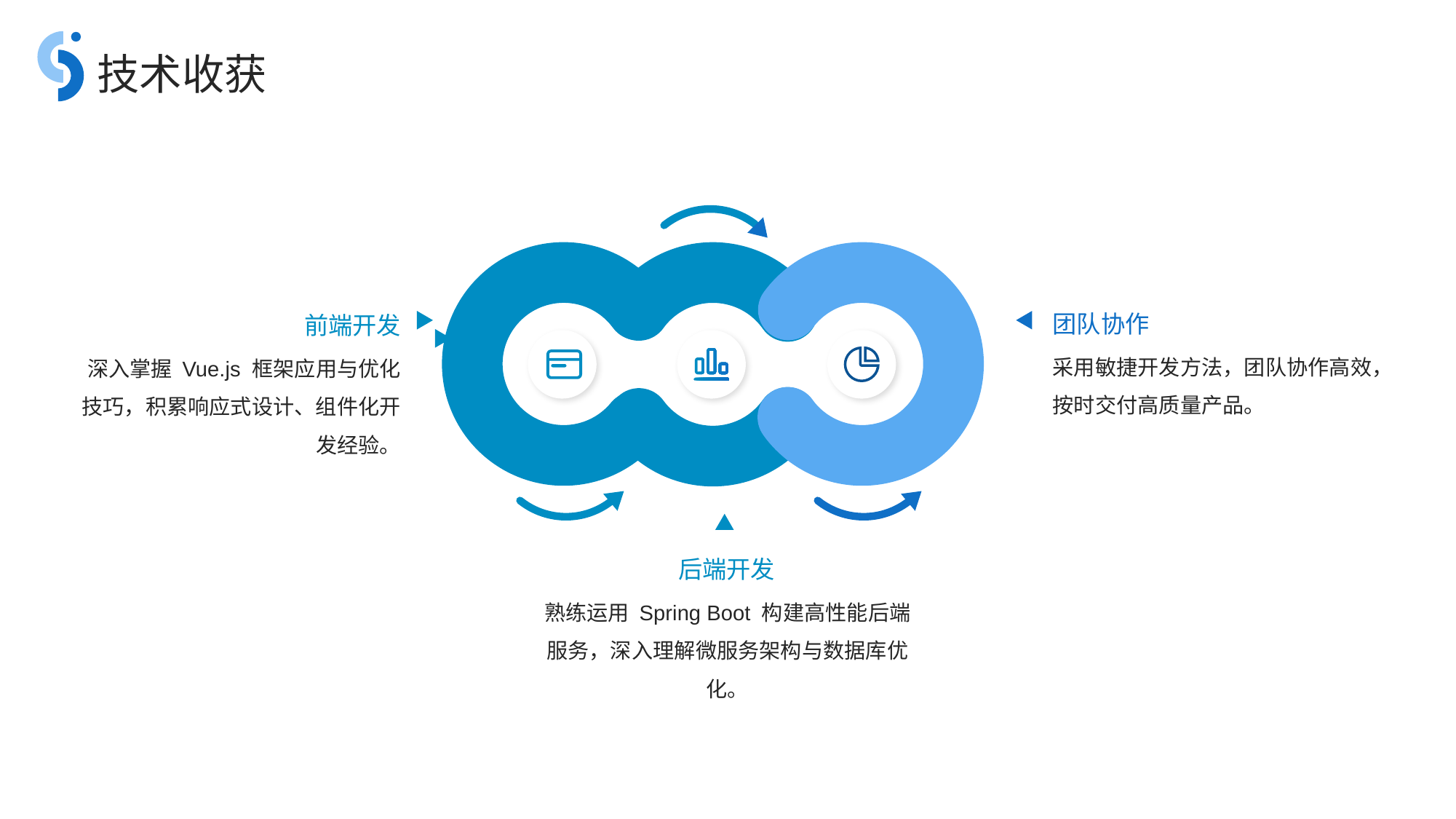

技术收获

团队协作
前端开发

采用敏捷开发方法，团队协作高效，按时交付高质量产品。
深入掌握 Vue.js 框架应用与优化技巧，积累响应式设计、组件化开发经验。

后端开发
熟练运用 Spring Boot 构建高性能后端服务，深入理解微服务架构与数据库优化。